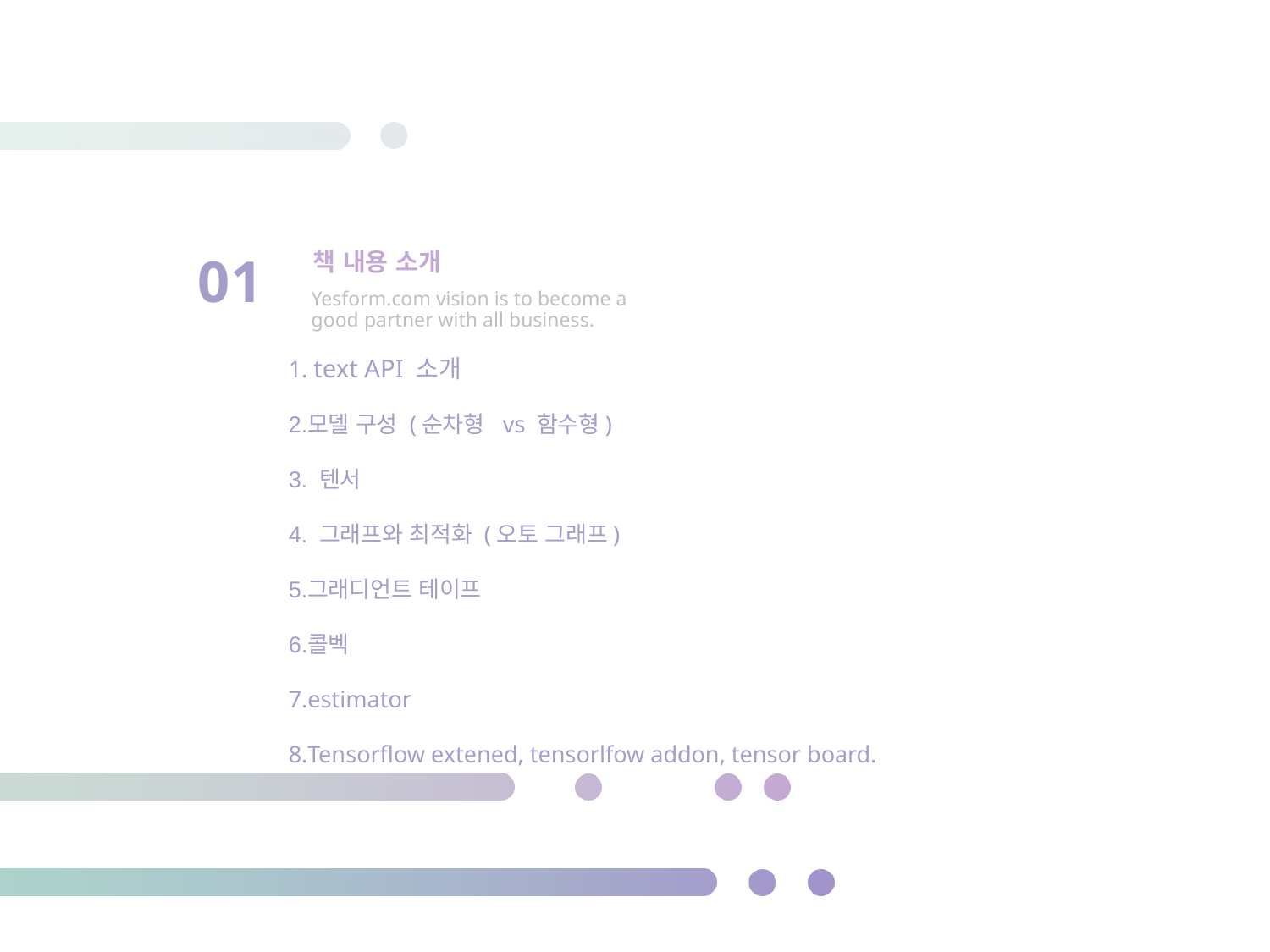

01
 책 내용 소개
Yesform.com vision is to become a good partner with all business.
 text API 소개
모델 구성 (순차형  vs 함수형)
 텐서
 그래프와 최적화 (오토 그래프)
그래디언트 테이프
콜벡
estimator
Tensorflow extened, tensorlfow addon, tensor board.